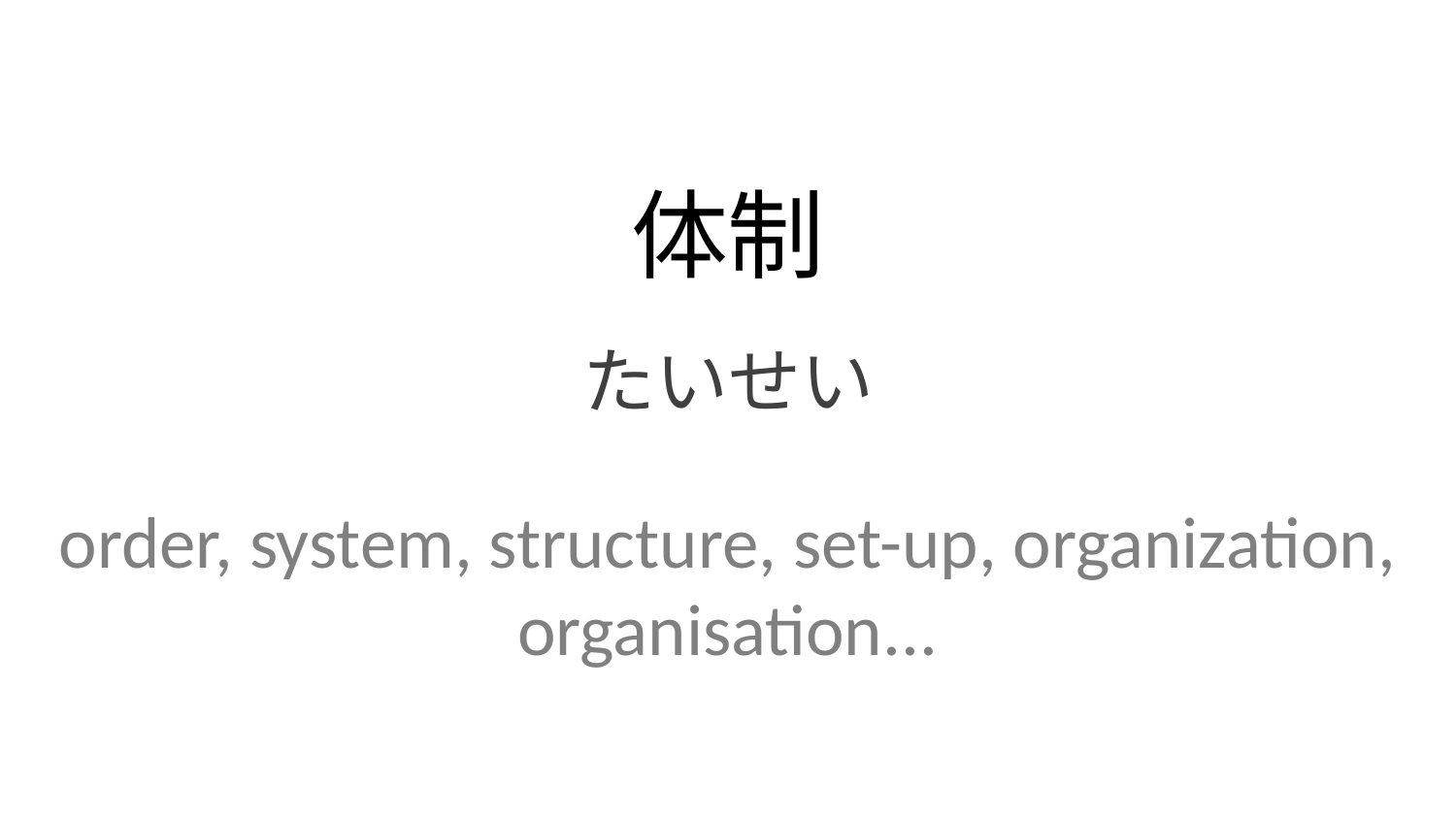

体制

たいせい
order, system, structure, set-up, organization, organisation...